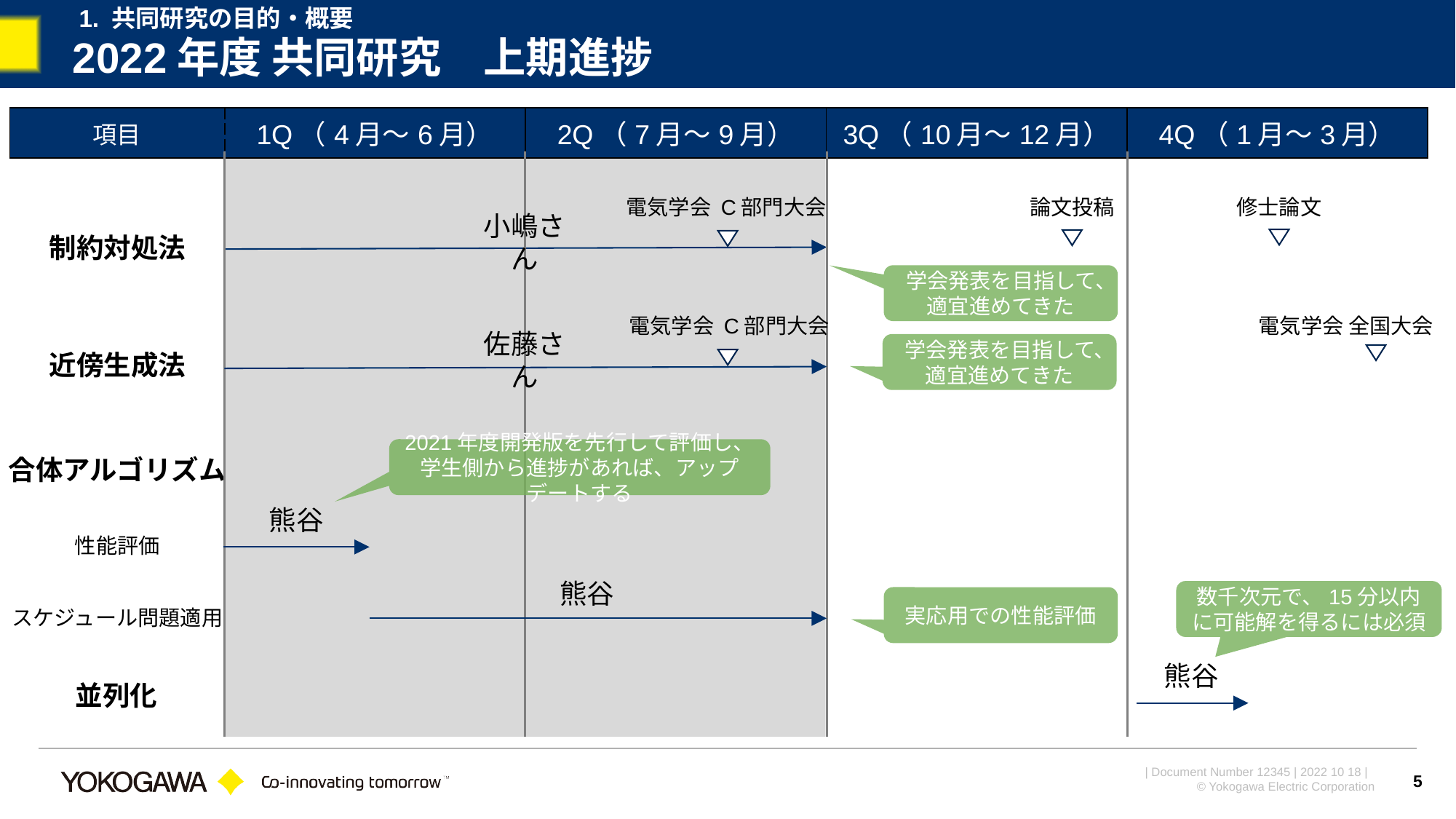

1. 共同研究の目的・概要
# 2022年度 共同研究　上期進捗
| 項目 | 1Q（4月～6月） | 2Q（7月～9月） | 3Q（10月～12月） | 4Q（1月～3月） |
| --- | --- | --- | --- | --- |

修士論文
電気学会 C部門大会
論文投稿
小嶋さん
制約対処法

学会発表を目指して、
適宜進めてきた
電気学会 C部門大会
電気学会 全国大会
佐藤さん
学会発表を目指して、
適宜進めてきた
近傍生成法

2021年度開発版を先行して評価し、
学生側から進捗があれば、アップデートする
合体アルゴリズム
熊谷
性能評価
熊谷
数千次元で、15分以内に可能解を得るには必須
実応用での性能評価
スケジュール問題適用
熊谷
並列化
5